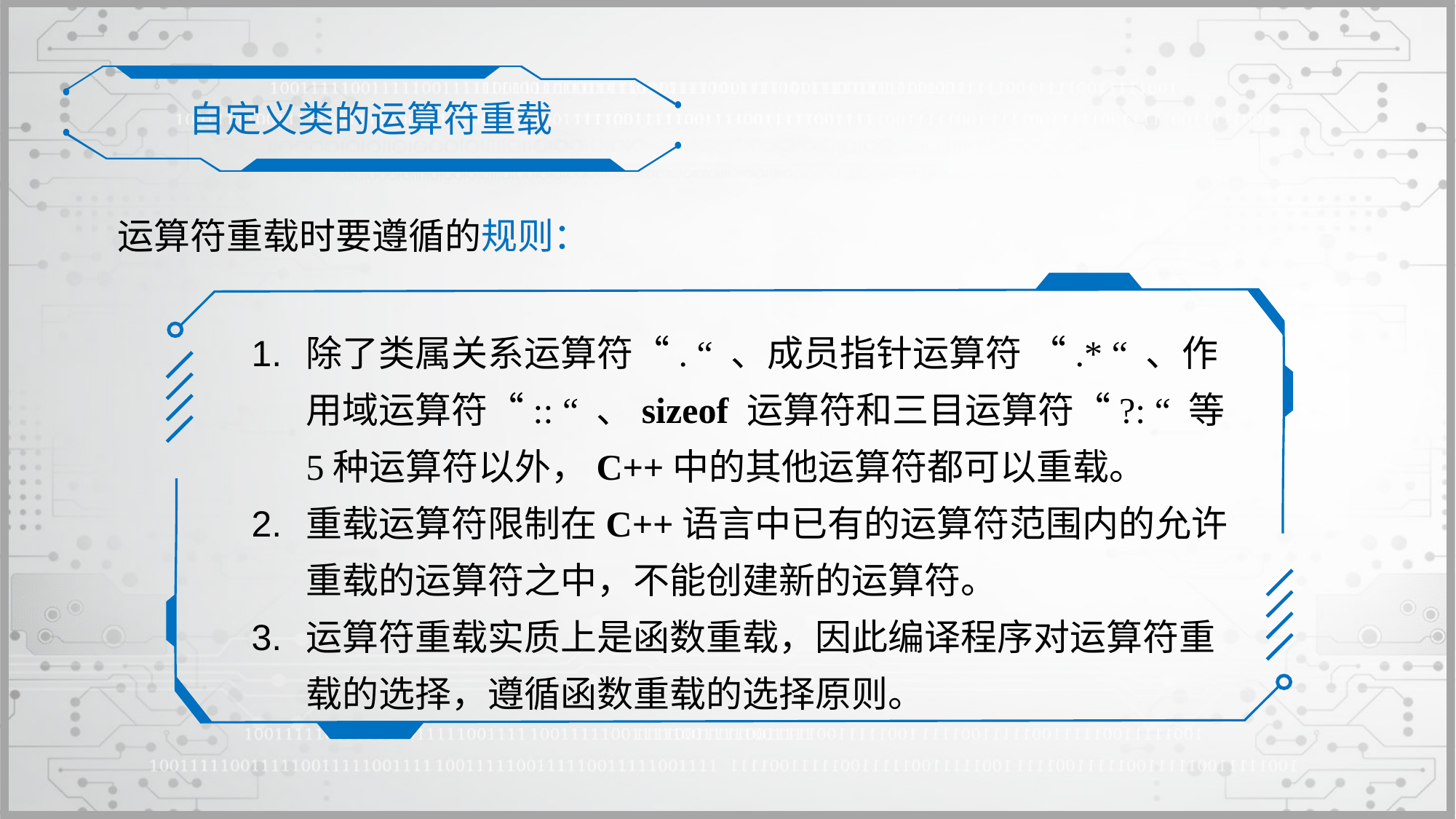

自定义类的运算符重载
运算符重载时要遵循的规则：

除了类属关系运算符“. “ 、成员指针运算符 “.* “ 、作用域运算符“:: “ 、sizeof 运算符和三目运算符“?: “ 等5种运算符以外，C++中的其他运算符都可以重载。
重载运算符限制在C++语言中已有的运算符范围内的允许重载的运算符之中，不能创建新的运算符。
运算符重载实质上是函数重载，因此编译程序对运算符重载的选择，遵循函数重载的选择原则。